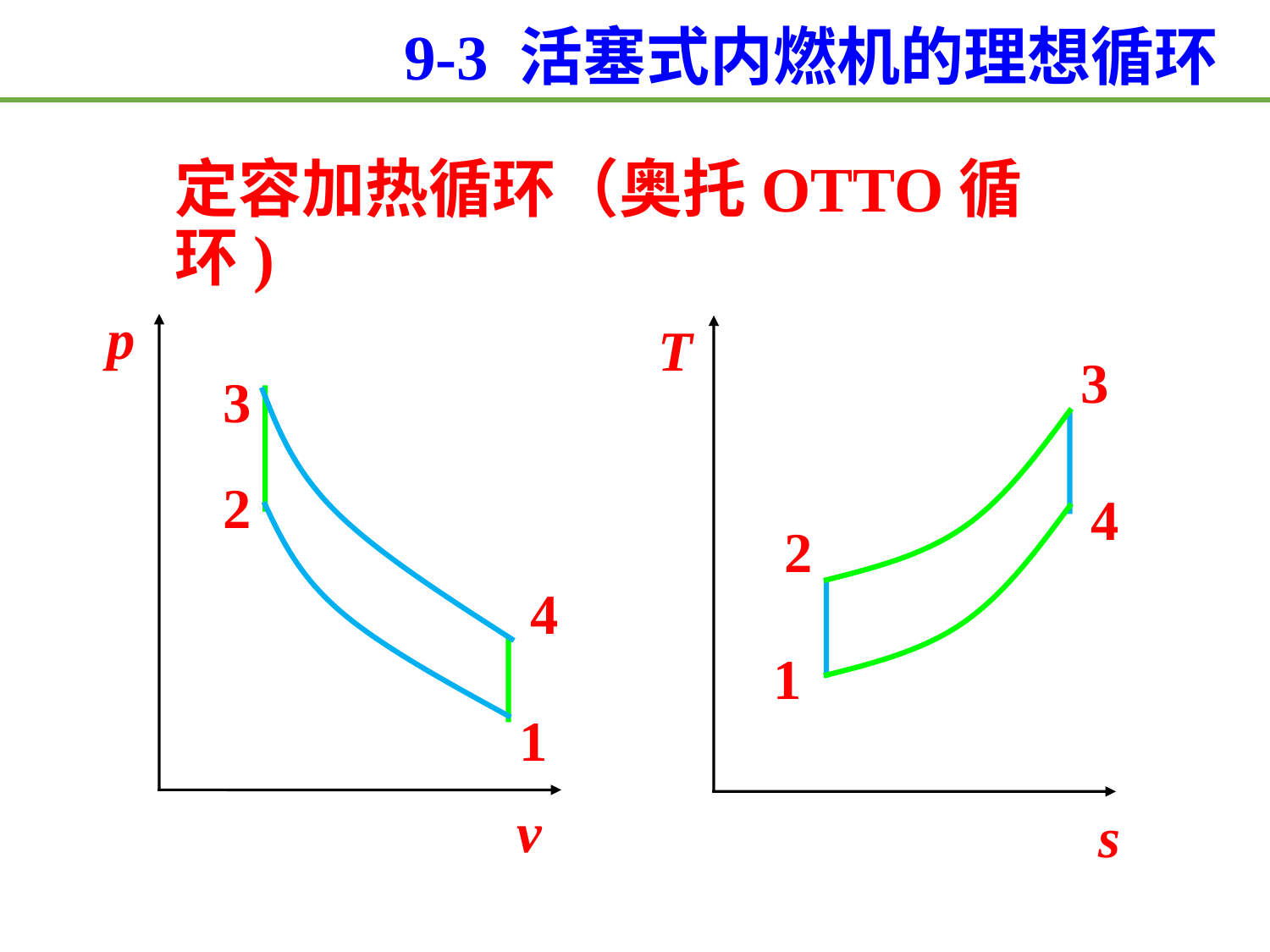

9-3 活塞式内燃机的理想循环
定容加热循环（奥托OTTO循环)
p

3

2

4

1

v
T

s
3

4

2

1